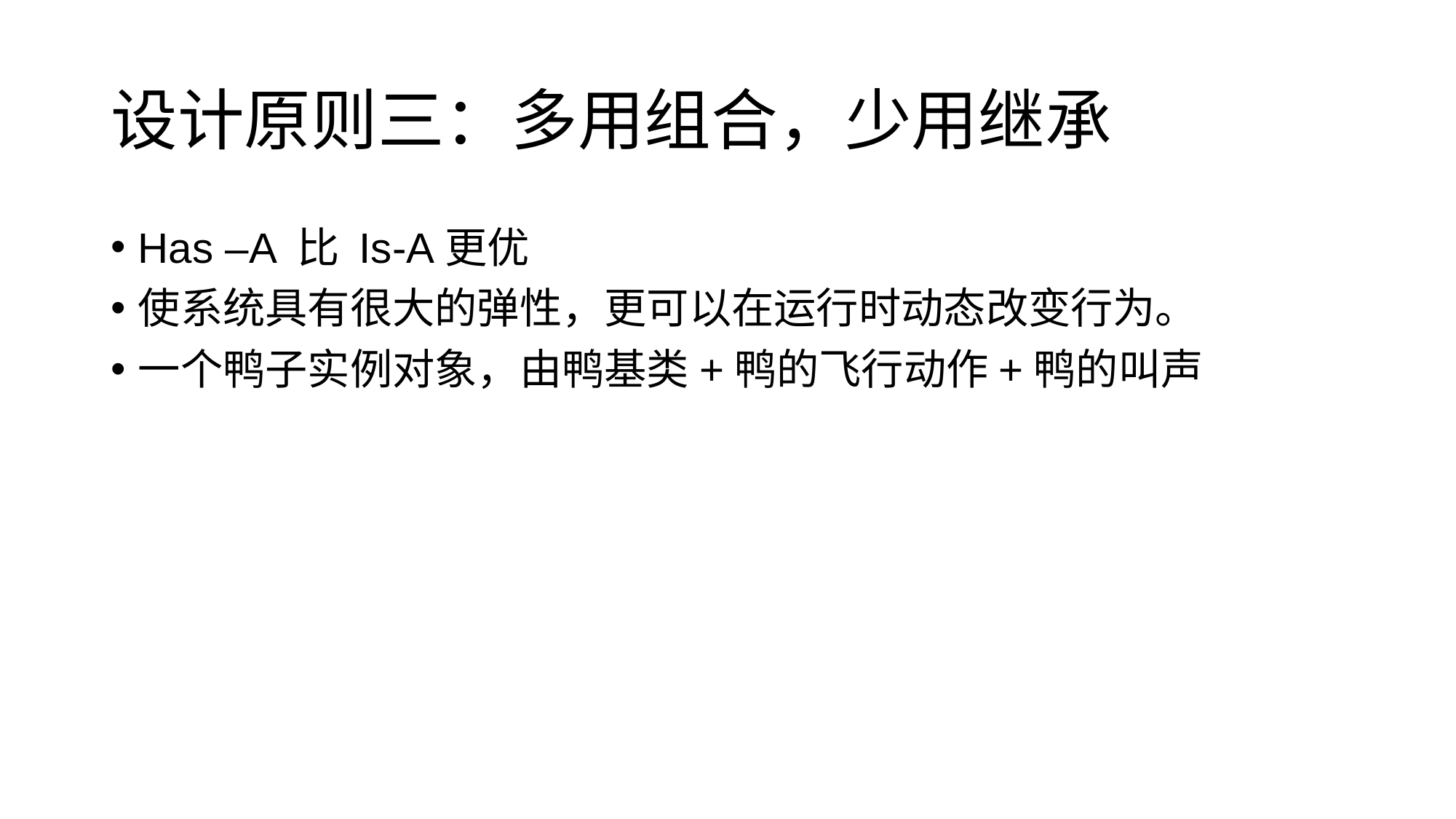

# 设计原则三：多用组合，少用继承
Has –A 比 Is-A更优
使系统具有很大的弹性，更可以在运行时动态改变行为。
一个鸭子实例对象，由鸭基类+鸭的飞行动作+鸭的叫声